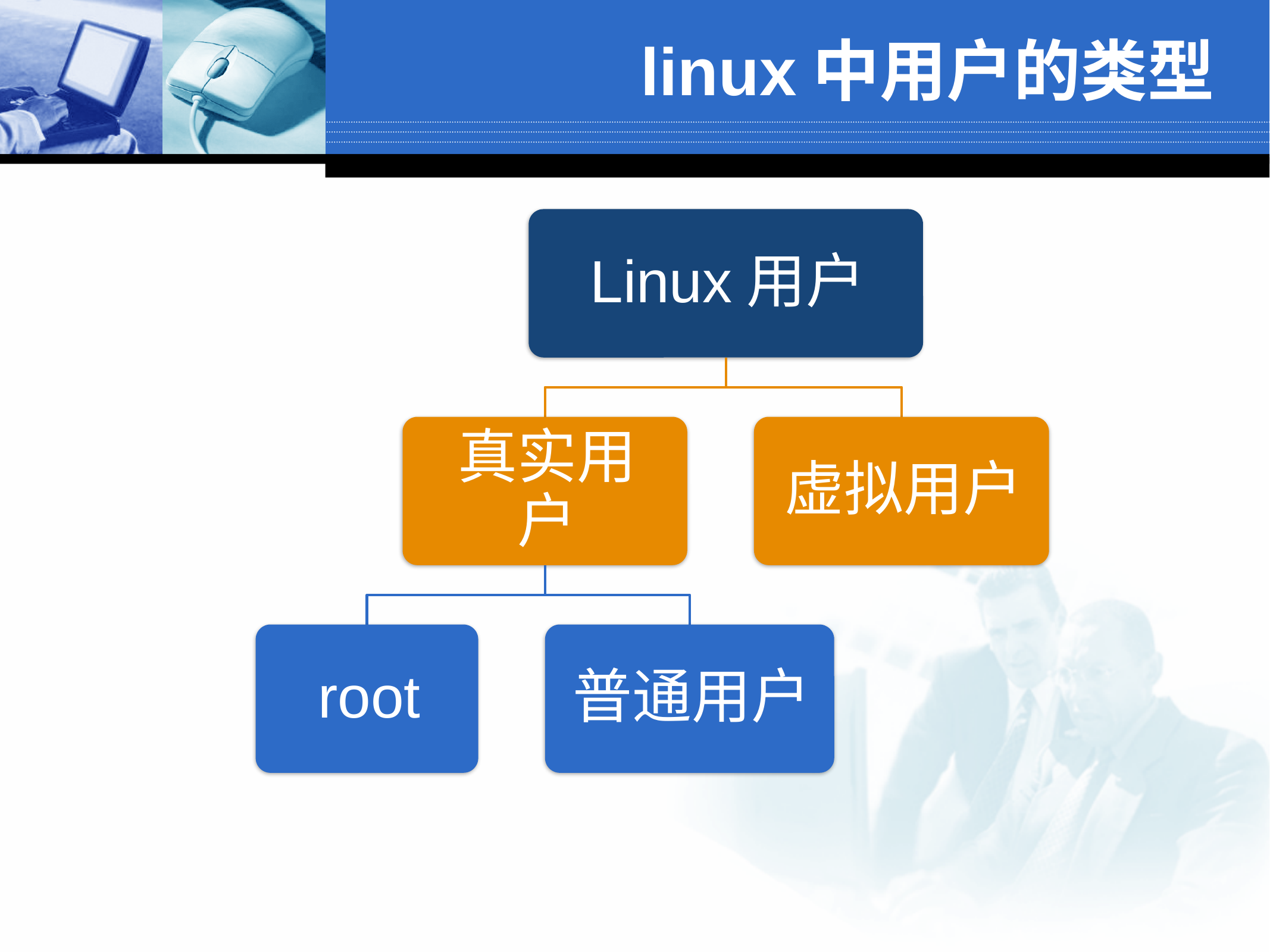

# linux中用户的类型
Linux用户
真实用户
root
普通用户
虚拟用户